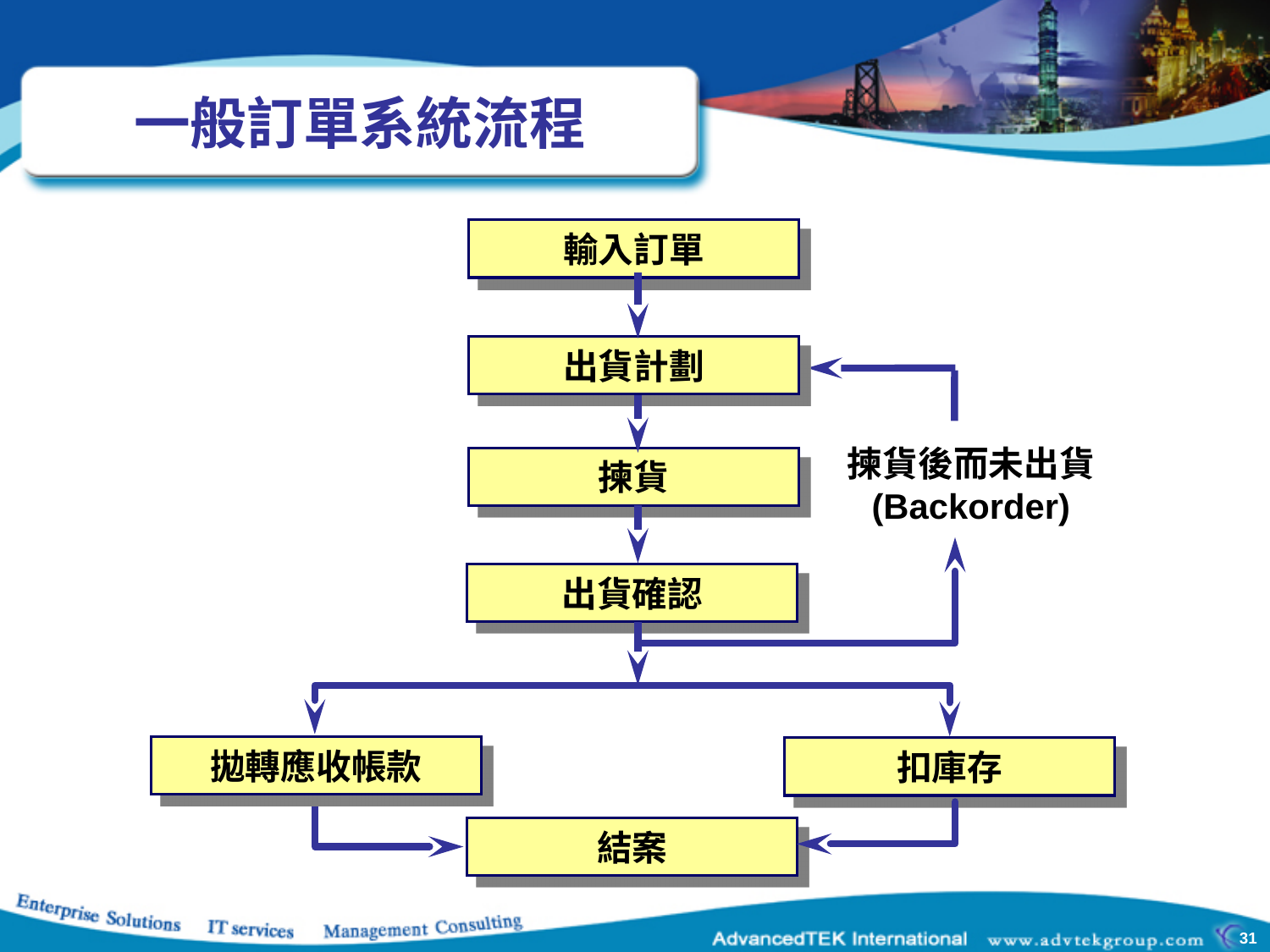

# 一般訂單系統流程
輸入訂單

出貨計劃

揀貨
揀貨後而未出貨
(Backorder)

出貨確認

拋轉應收帳款
扣庫存

結案
31